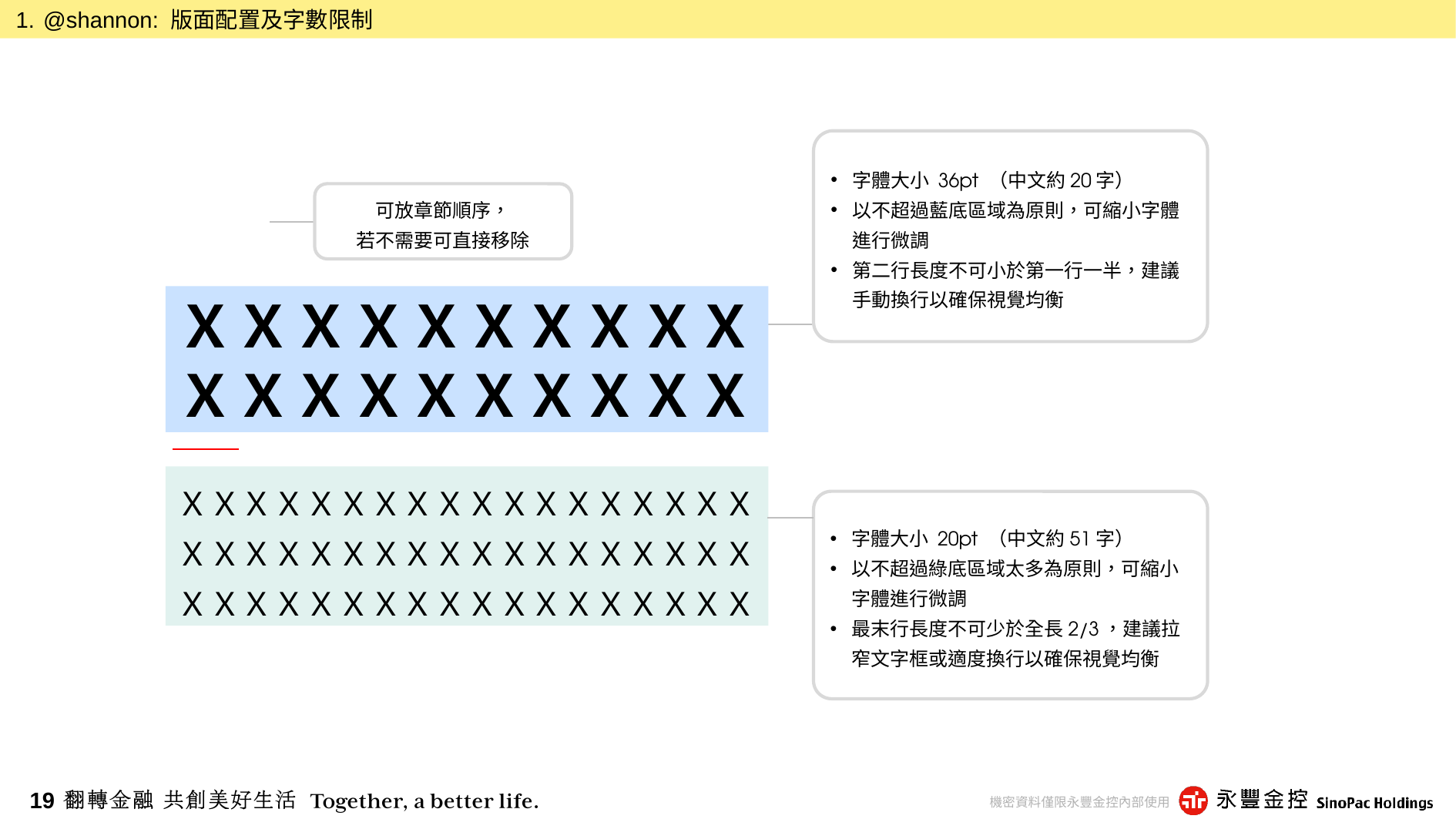

@shannon: 版面配置及字數限制

字體大小 36pt （中文約20字）
以不超過藍底區域為原則，可縮小字體進行微調
第二行長度不可小於第一行一半，建議手動換行以確保視覺均衡

可放章節順序，
若不需要可直接移除
# ＸＸＸＸＸＸＸＸＸＸＸＸＸＸＸＸＸＸＸＸ
ＸＸＸＸＸＸＸＸＸＸＸＸＸＸＸＸＸＸＸＸＸＸＸＸＸＸＸＸＸＸＸＸＸＸＸＸＸＸＸＸＸＸＸＸＸＸＸＸＸＸＸＸＸＸ
字體大小 20pt （中文約51字）
以不超過綠底區域太多為原則，可縮小字體進行微調
最末行長度不可少於全長2/3，建議拉窄文字框或適度換行以確保視覺均衡